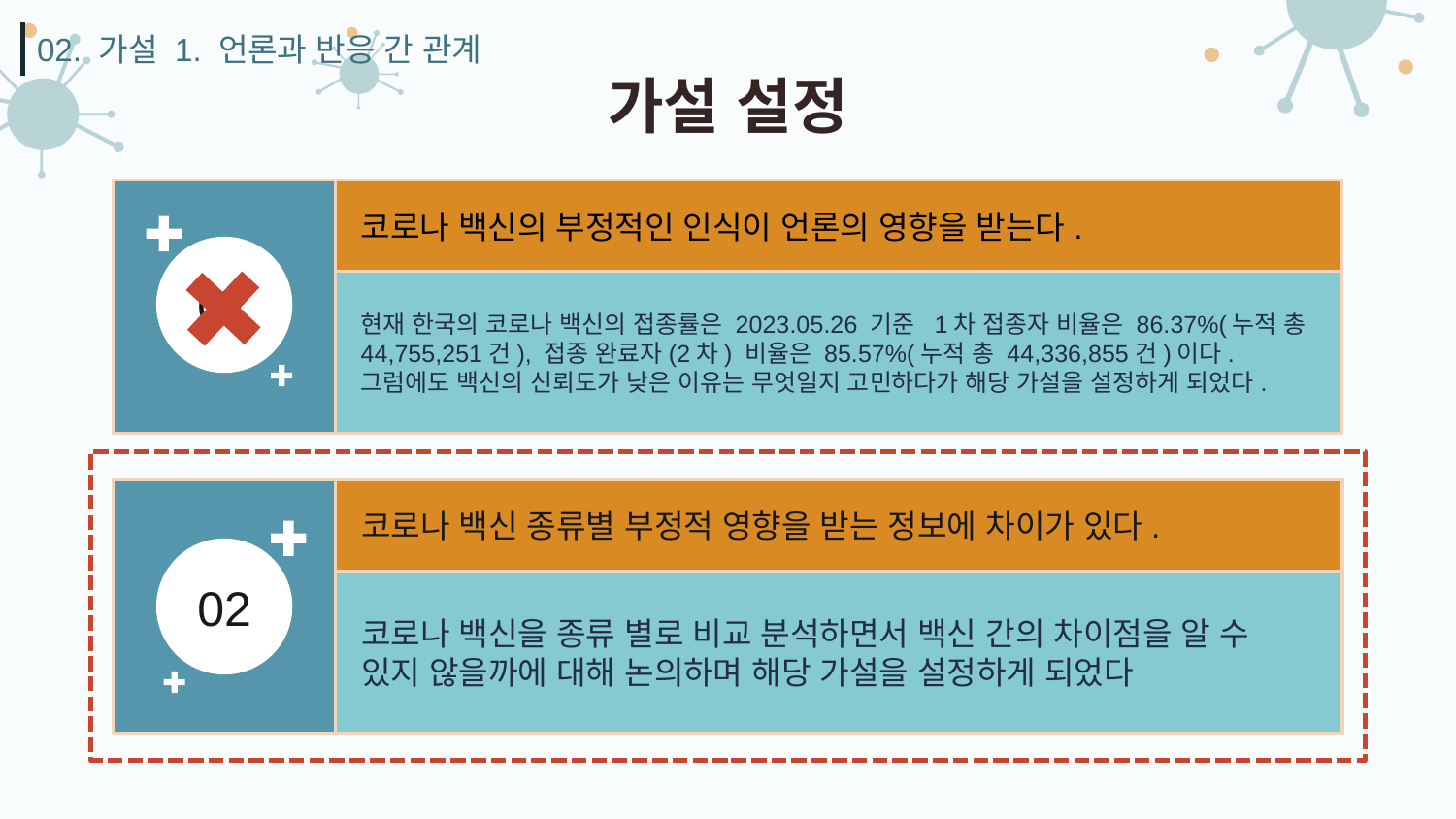

02. 가설 1. 언론과 반응 간 관계
# 가설 설정

코로나 백신의 부정적인 인식이 언론의 영향을 받는다.

01

현재 한국의 코로나 백신의 접종률은 2023.05.26 기준  1차 접종자 비율은 86.37%(누적 총 44,755,251건), 접종 완료자(2차) 비율은 85.57%(누적 총 44,336,855건)이다. 그럼에도 백신의 신뢰도가 낮은 이유는 무엇일지 고민하다가 해당 가설을 설정하게 되었다.

코로나 백신 종류별 부정적 영향을 받는 정보에 차이가 있다.

02
코로나 백신을 종류 별로 비교 분석하면서 백신 간의 차이점을 알 수 있지 않을까에 대해 논의하며 해당 가설을 설정하게 되었다